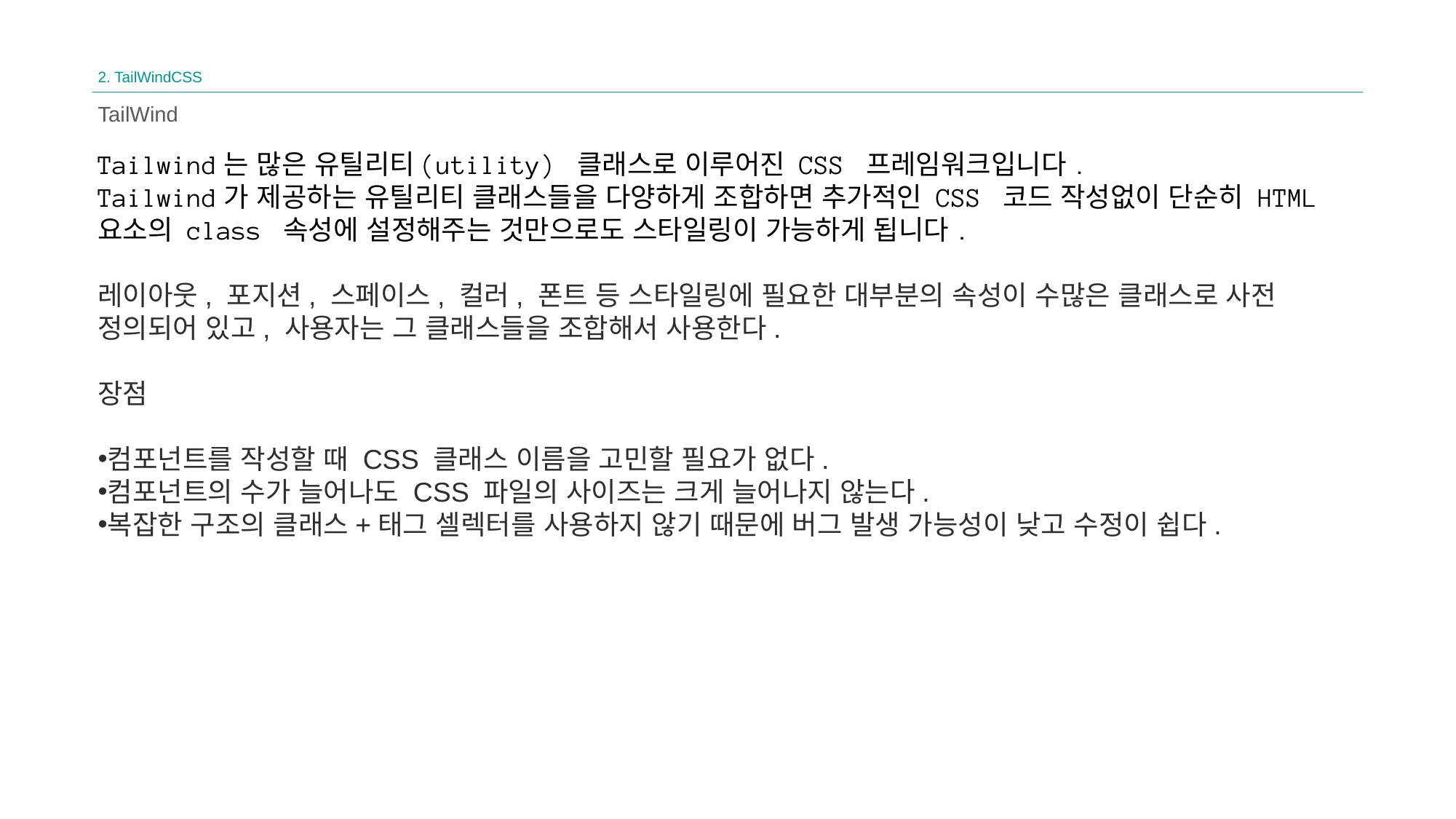

2. TailWindCSS

TailWind
Tailwind는 많은 유틸리티(utility) 클래스로 이루어진 CSS 프레임워크입니다.
Tailwind가 제공하는 유틸리티 클래스들을 다양하게 조합하면 추가적인 CSS 코드 작성없이 단순히 HTML 요소의 class 속성에 설정해주는 것만으로도 스타일링이 가능하게 됩니다.

레이아웃, 포지션, 스페이스, 컬러, 폰트 등 스타일링에 필요한 대부분의 속성이 수많은 클래스로 사전 정의되어 있고, 사용자는 그 클래스들을 조합해서 사용한다.

장점

컴포넌트를 작성할 때 CSS 클래스 이름을 고민할 필요가 없다.
컴포넌트의 수가 늘어나도 CSS 파일의 사이즈는 크게 늘어나지 않는다.
복잡한 구조의 클래스+태그 셀렉터를 사용하지 않기 때문에 버그 발생 가능성이 낮고 수정이 쉽다.